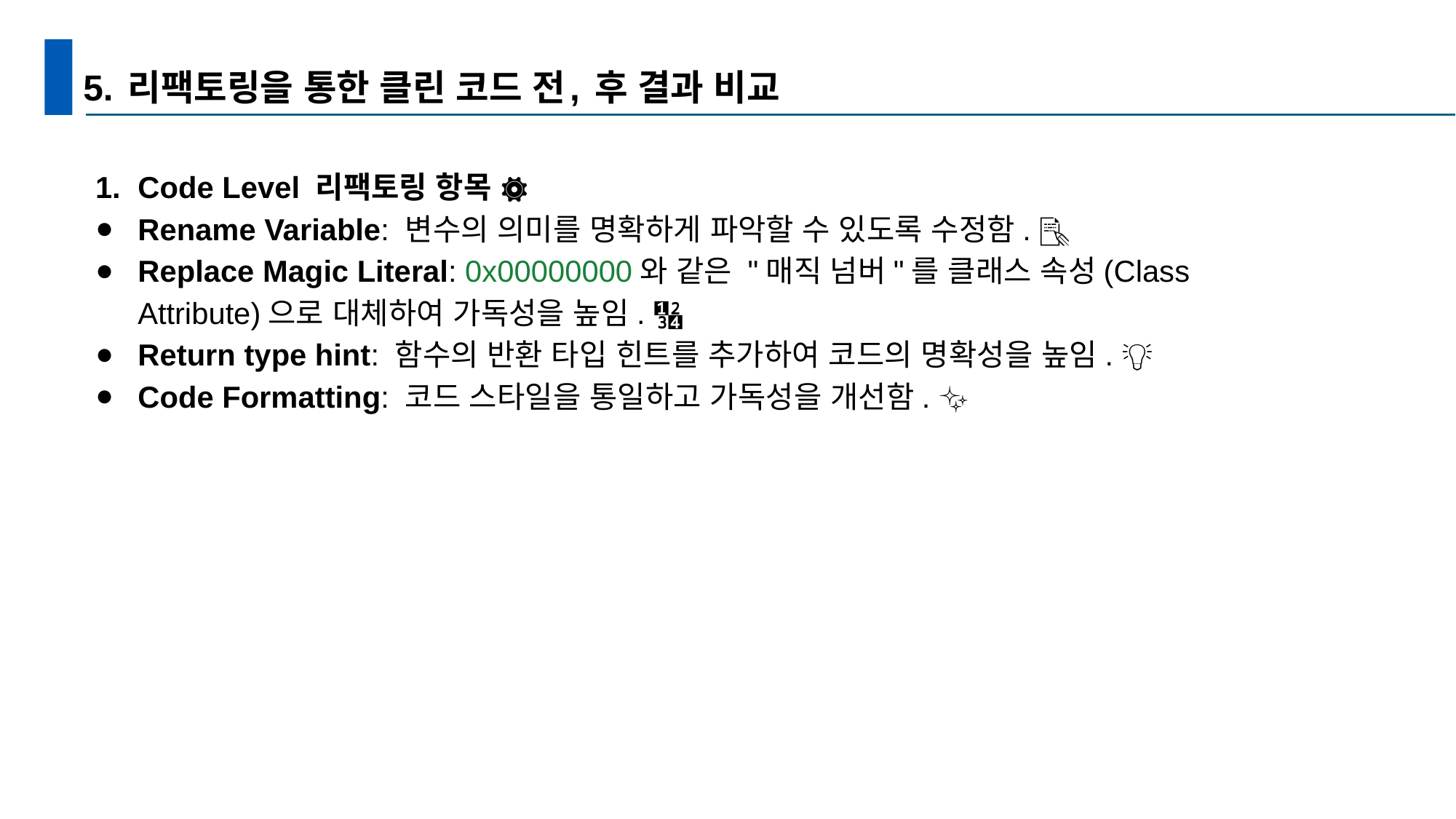

# 5. 리팩토링을 통한 클린 코드 전, 후 결과 비교
Code Level 리팩토링 항목 ⚙️
Rename Variable: 변수의 의미를 명확하게 파악할 수 있도록 수정함. 📝
Replace Magic Literal: 0x00000000와 같은 "매직 넘버"를 클래스 속성(Class Attribute)으로 대체하여 가독성을 높임. 🔢
Return type hint: 함수의 반환 타입 힌트를 추가하여 코드의 명확성을 높임. 💡
Code Formatting: 코드 스타일을 통일하고 가독성을 개선함. ✨